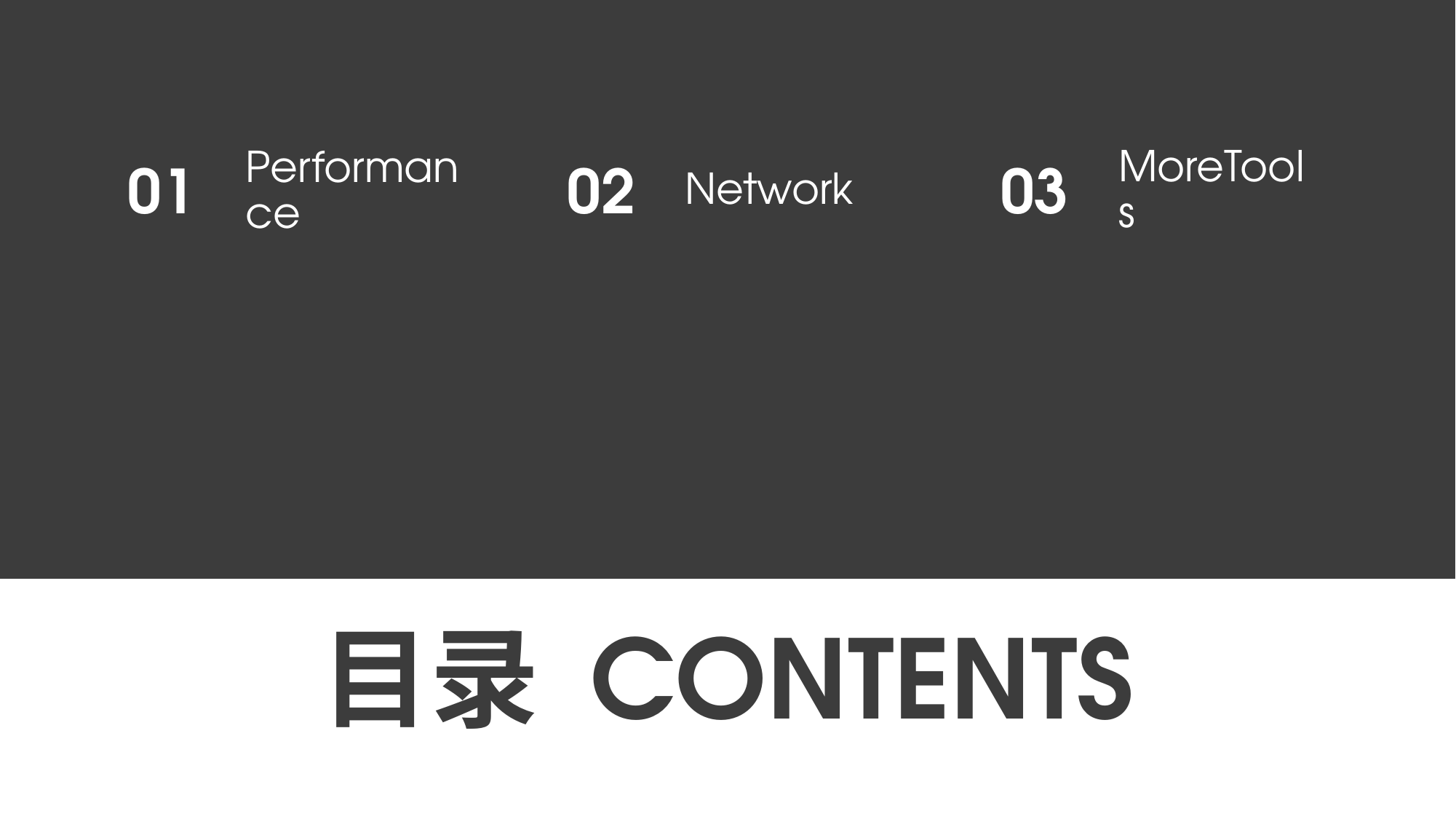

01
02
03
Performance
Network
MoreTools
目录 CONTENTS